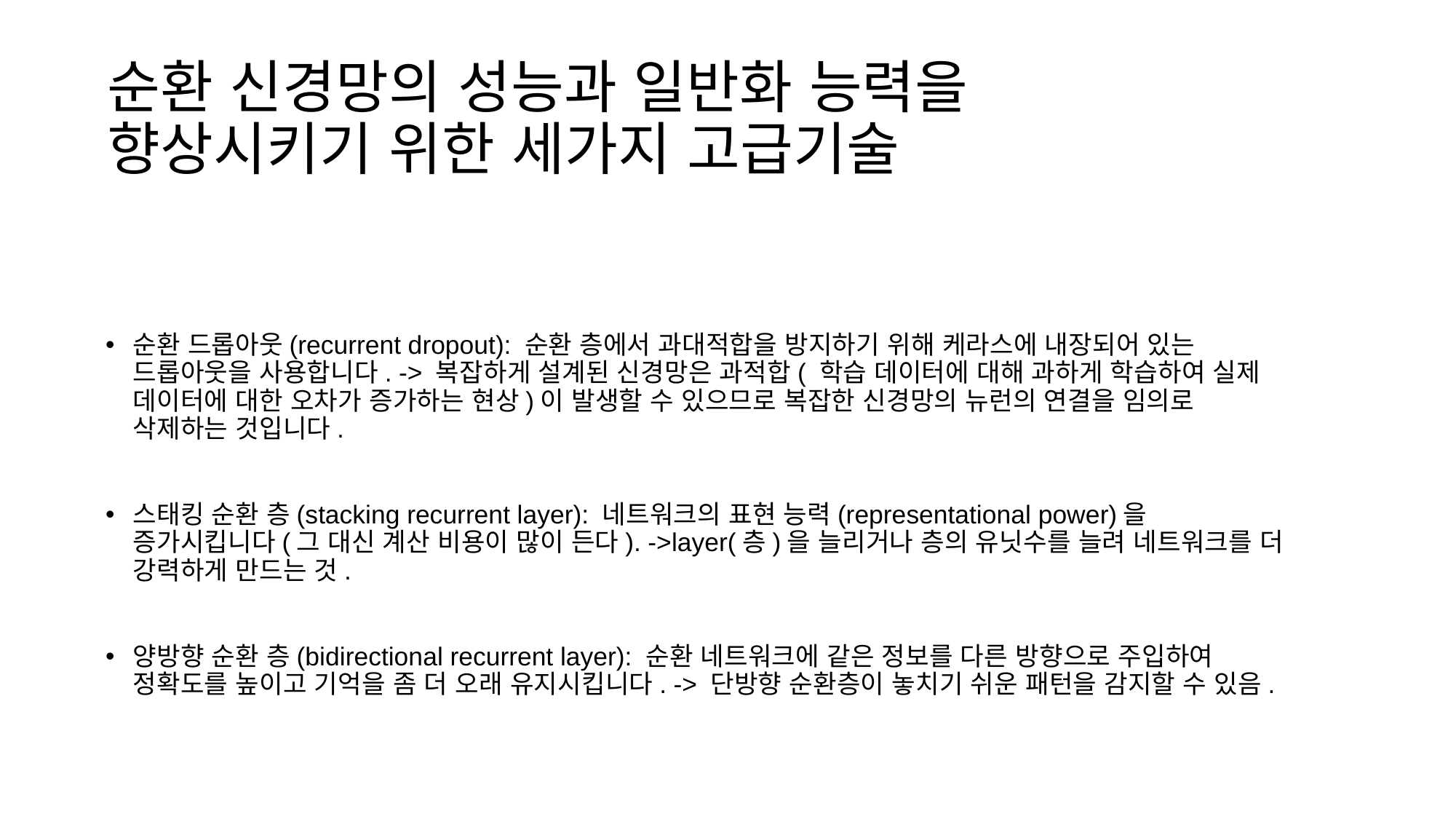

# 순환 신경망의 성능과 일반화 능력을 향상시키기 위한 세가지 고급기술
순환 드롭아웃(recurrent dropout): 순환 층에서 과대적합을 방지하기 위해 케라스에 내장되어 있는 드롭아웃을 사용합니다. -> 복잡하게 설계된 신경망은 과적합( 학습 데이터에 대해 과하게 학습하여 실제 데이터에 대한 오차가 증가하는 현상)이 발생할 수 있으므로 복잡한 신경망의 뉴런의 연결을 임의로 삭제하는 것입니다.

스태킹 순환 층(stacking recurrent layer): 네트워크의 표현 능력(representational power)을 증가시킵니다(그 대신 계산 비용이 많이 든다). ->layer(층)을 늘리거나 층의 유닛수를 늘려 네트워크를 더 강력하게 만드는 것.

양방향 순환 층(bidirectional recurrent layer): 순환 네트워크에 같은 정보를 다른 방향으로 주입하여 정확도를 높이고 기억을 좀 더 오래 유지시킵니다. -> 단방향 순환층이 놓치기 쉬운 패턴을 감지할 수 있음.